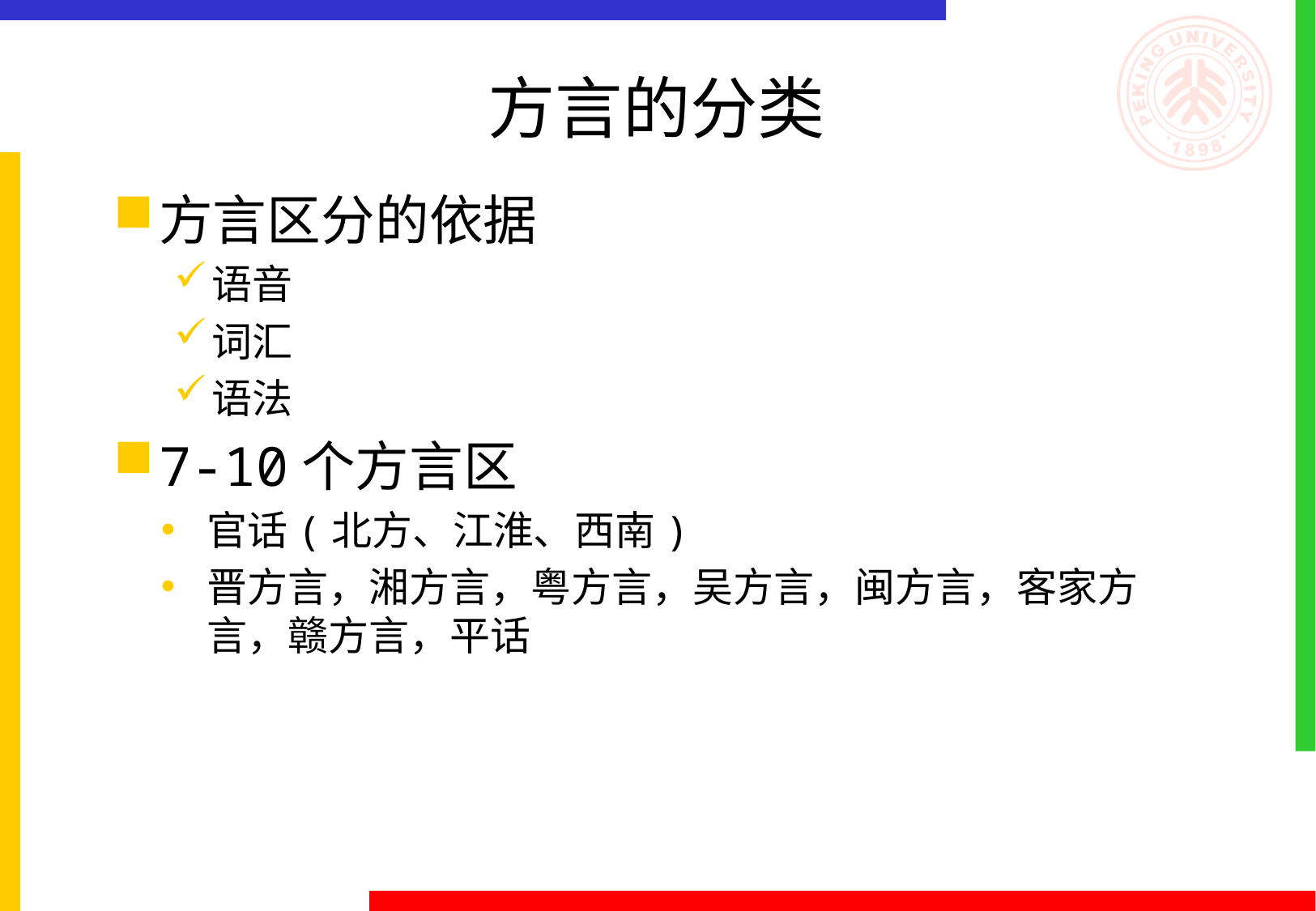

# 方言的分类
方言区分的依据
语音
词汇
语法
7-10个方言区
官话(北方、江淮、西南)
晋方言，湘方言，粤方言，吴方言，闽方言，客家方言，赣方言，平话